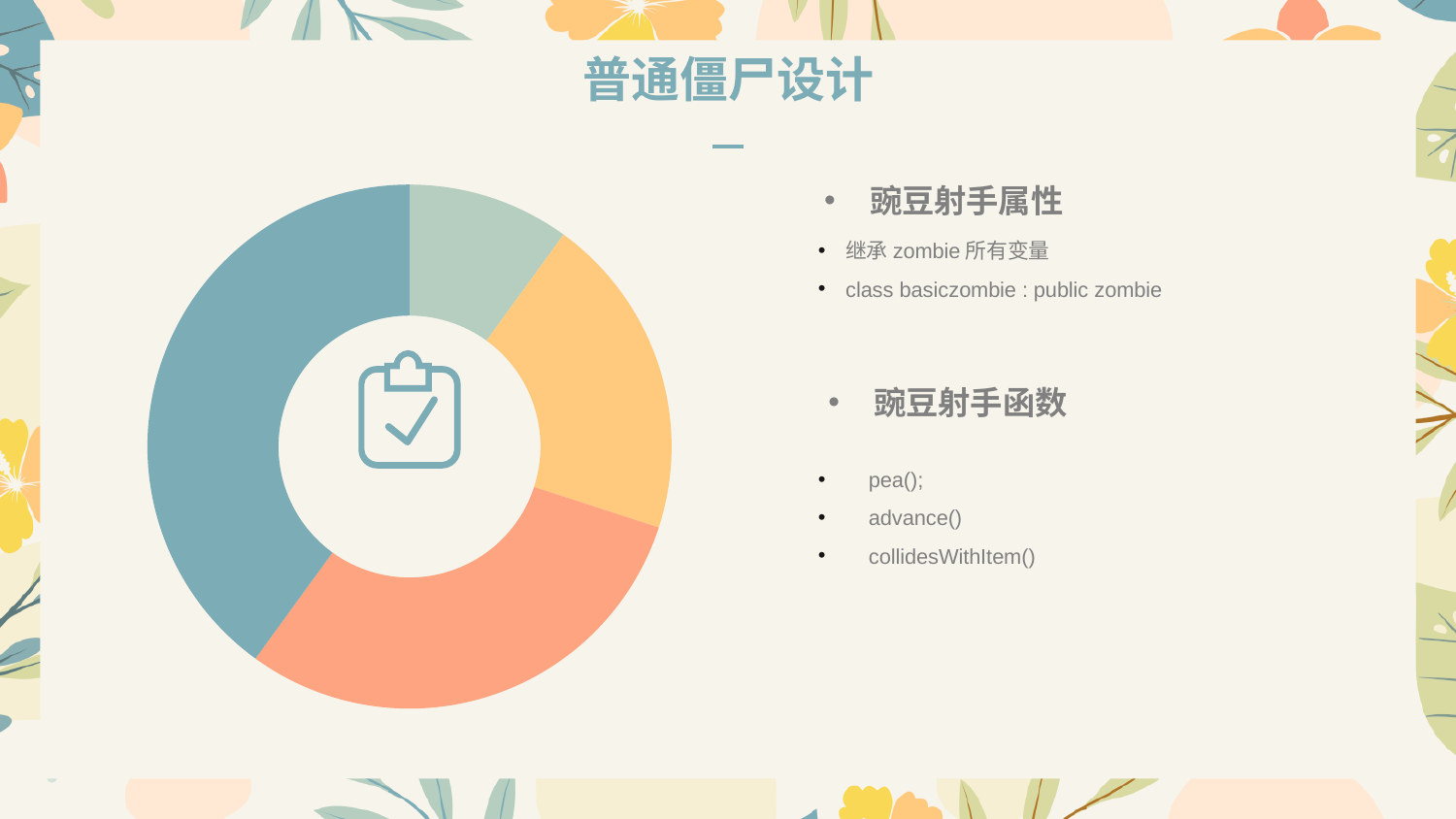

普通僵尸设计

### Chart

| Category | 销售额 |
|---|---|
| 第一季度 | 10.0 |
| 第二季度 | 20.0 |
| 第三季度 | 30.0 |
| 第四季度 | 40.0 |
豌豆射手属性
继承zombie所有变量
class basiczombie : public zombie

豌豆射手函数
    pea();
    advance()
    collidesWithItem()